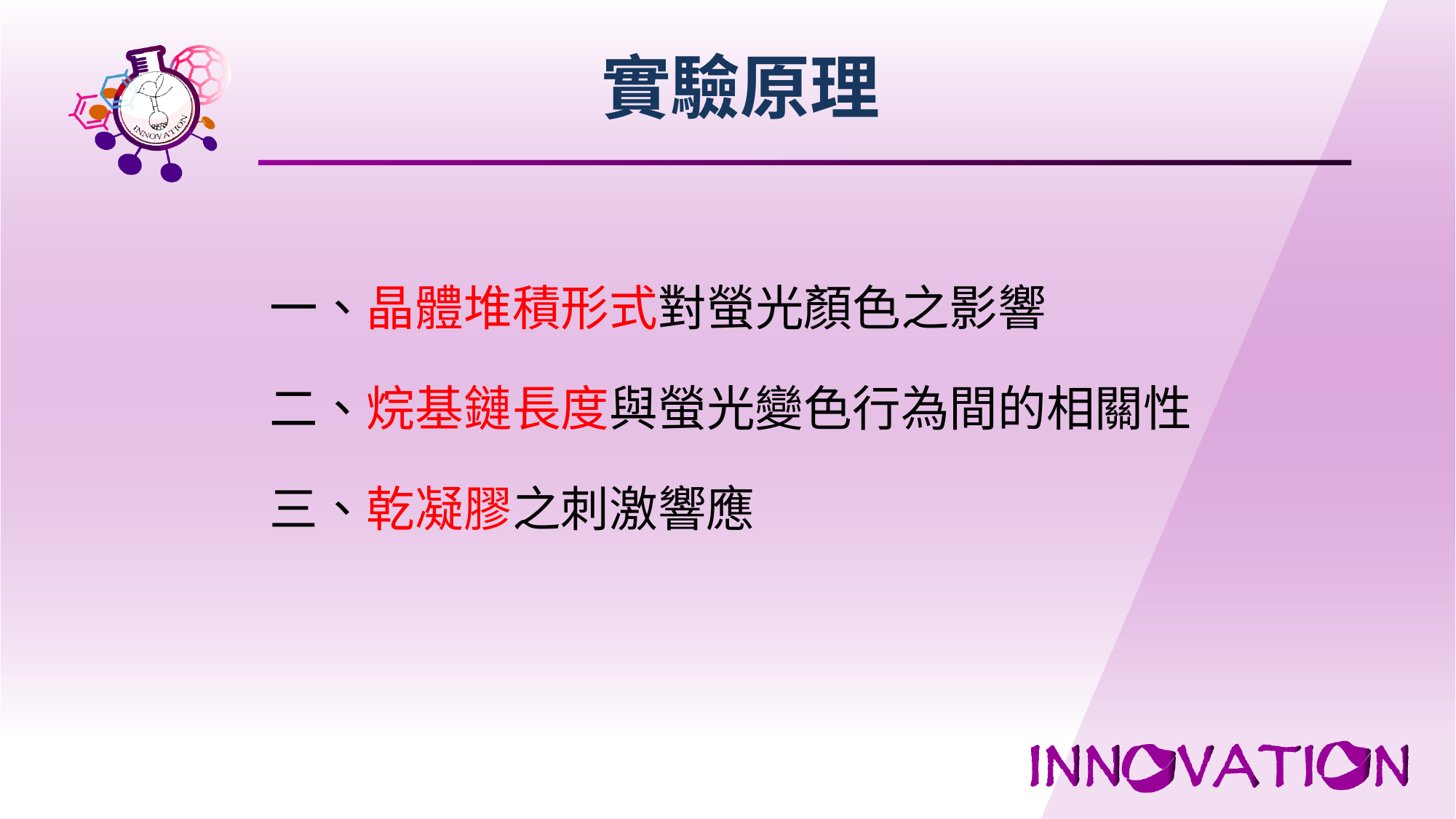

實驗原理
一、晶體堆積形式對螢光顏色之影響
二、烷基鏈長度與螢光變色行為間的相關性
三、乾凝膠之刺激響應